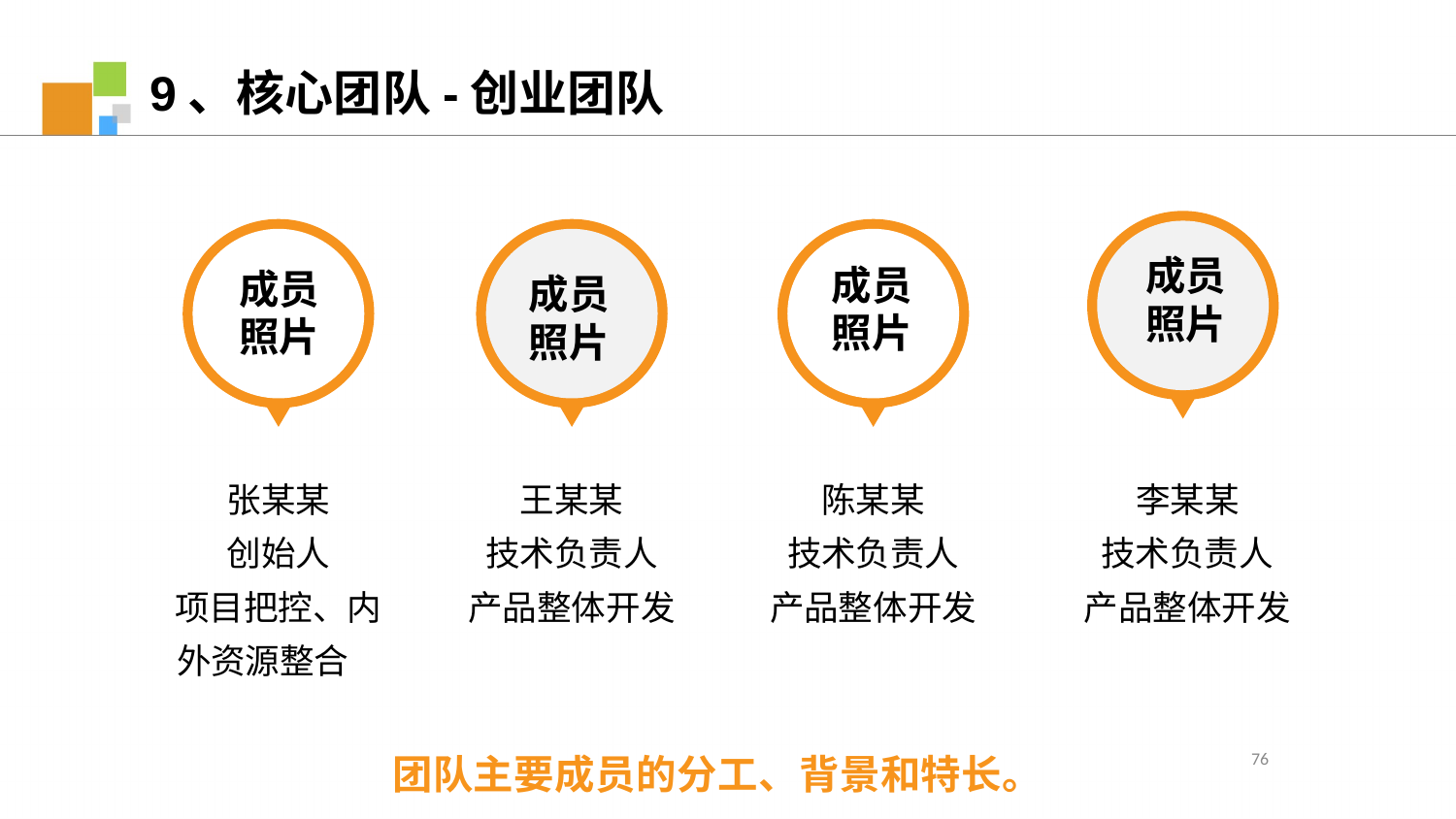

9、核心团队-创业团队

成员
照片
成员
照片
成员
照片
成员
照片
陈某某
技术负责人
产品整体开发

王某某
技术负责人
产品整体开发

李某某
技术负责人
产品整体开发

张某某
创始人
项目把控、内外资源整合

76
团队主要成员的分工、背景和特长。